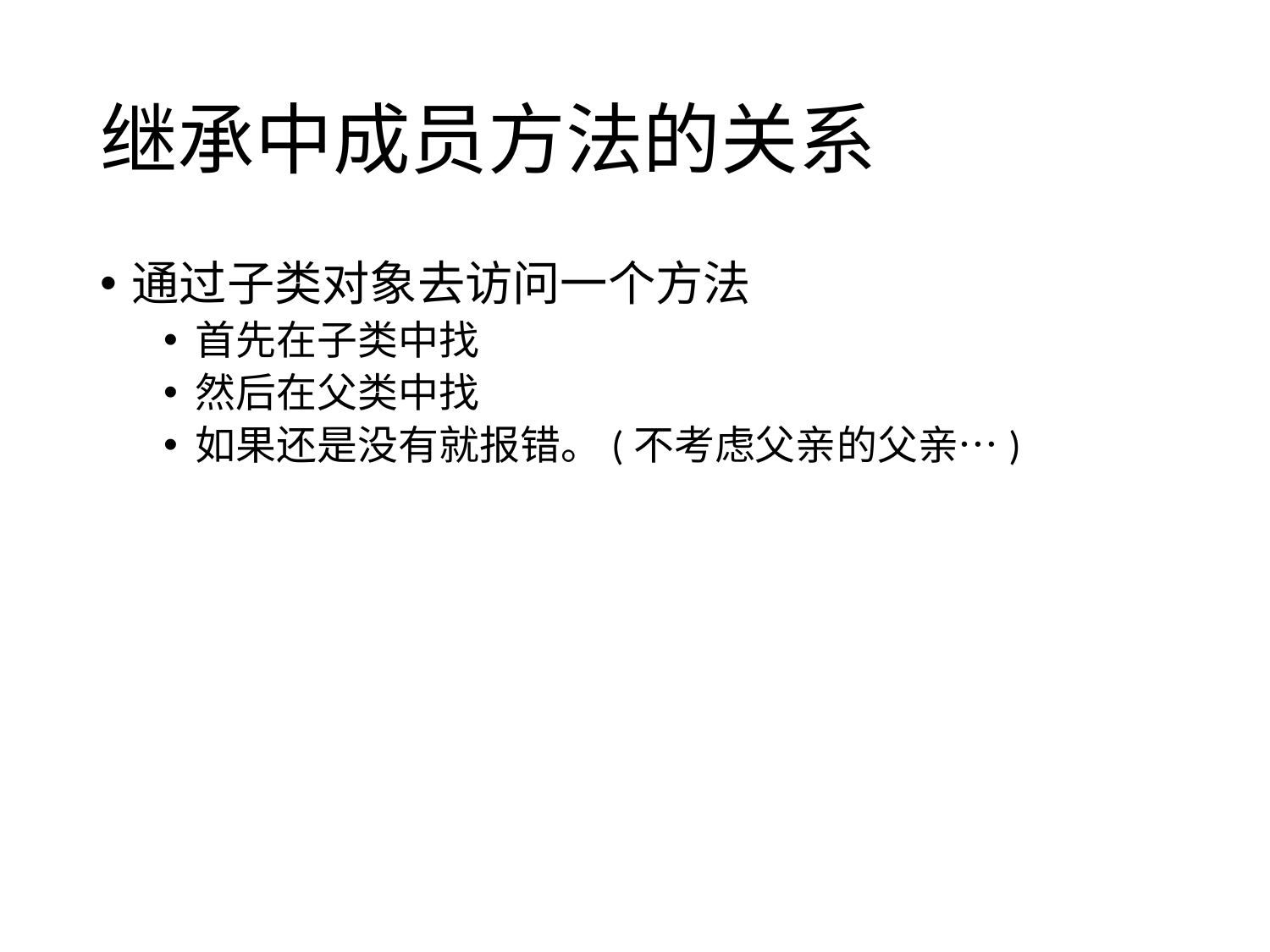

# 继承中成员方法的关系
通过子类对象去访问一个方法
首先在子类中找
然后在父类中找
如果还是没有就报错。(不考虑父亲的父亲…)